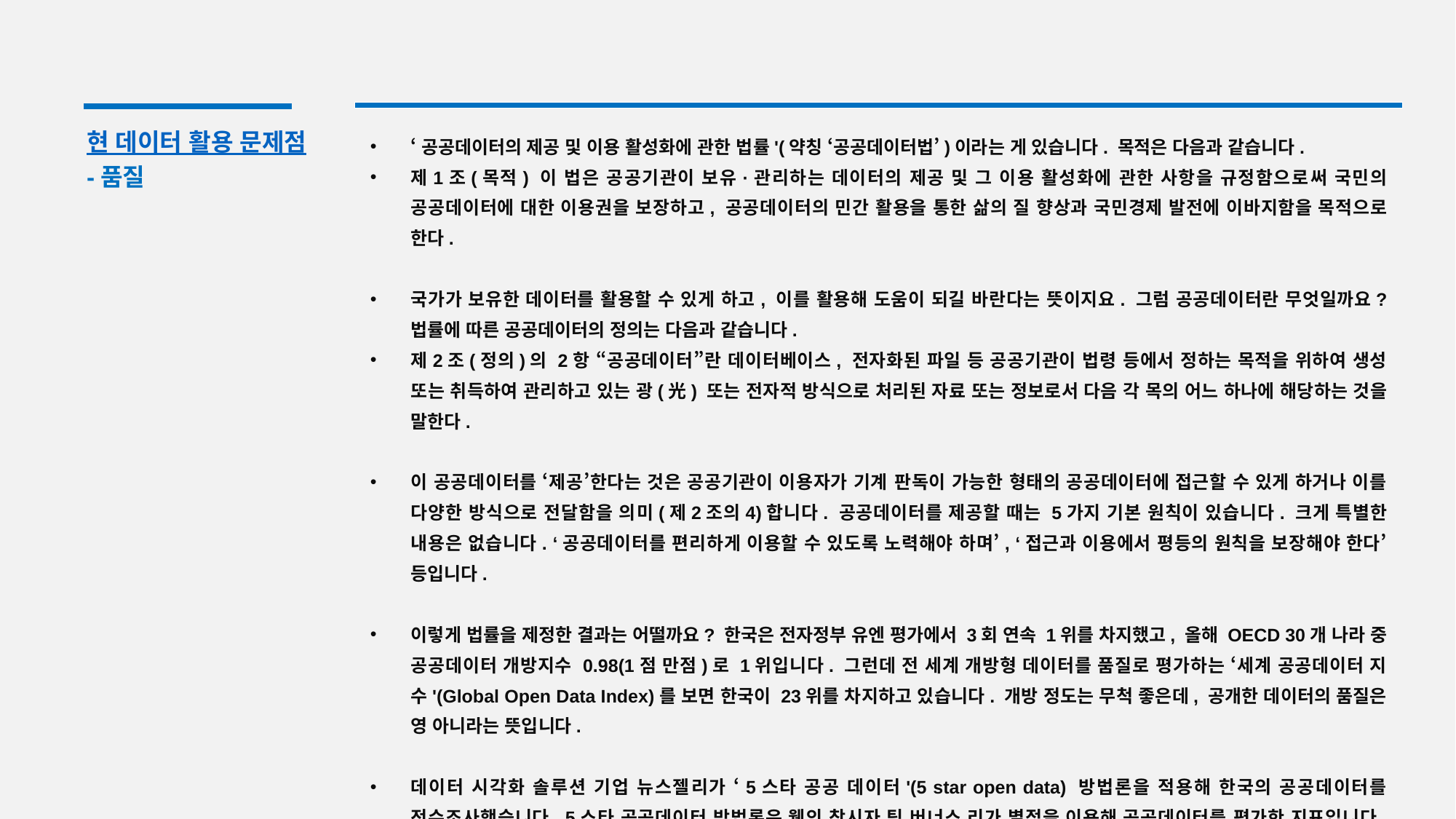

현 데이터 활용 문제점
-품질
‘공공데이터의 제공 및 이용 활성화에 관한 법률'(약칭 ‘공공데이터법’)이라는 게 있습니다. 목적은 다음과 같습니다.
제1조(목적) 이 법은 공공기관이 보유·관리하는 데이터의 제공 및 그 이용 활성화에 관한 사항을 규정함으로써 국민의 공공데이터에 대한 이용권을 보장하고, 공공데이터의 민간 활용을 통한 삶의 질 향상과 국민경제 발전에 이바지함을 목적으로 한다.

국가가 보유한 데이터를 활용할 수 있게 하고, 이를 활용해 도움이 되길 바란다는 뜻이지요. 그럼 공공데이터란 무엇일까요? 법률에 따른 공공데이터의 정의는 다음과 같습니다.
제2조(정의)의 2항 “공공데이터”란 데이터베이스, 전자화된 파일 등 공공기관이 법령 등에서 정하는 목적을 위하여 생성 또는 취득하여 관리하고 있는 광(光) 또는 전자적 방식으로 처리된 자료 또는 정보로서 다음 각 목의 어느 하나에 해당하는 것을 말한다.

이 공공데이터를 ‘제공’한다는 것은 공공기관이 이용자가 기계 판독이 가능한 형태의 공공데이터에 접근할 수 있게 하거나 이를 다양한 방식으로 전달함을 의미(제2조의4)합니다. 공공데이터를 제공할 때는 5가지 기본 원칙이 있습니다. 크게 특별한 내용은 없습니다. ‘공공데이터를 편리하게 이용할 수 있도록 노력해야 하며’, ‘접근과 이용에서 평등의 원칙을 보장해야 한다’ 등입니다.

이렇게 법률을 제정한 결과는 어떨까요? 한국은 전자정부 유엔 평가에서 3회 연속 1위를 차지했고, 올해 OECD 30개 나라 중 공공데이터 개방지수 0.98(1점 만점)로 1위입니다. 그런데 전 세계 개방형 데이터를 품질로 평가하는 ‘세계 공공데이터 지수'(Global Open Data Index)를 보면 한국이 23위를 차지하고 있습니다. 개방 정도는 무척 좋은데, 공개한 데이터의 품질은 영 아니라는 뜻입니다.

데이터 시각화 솔루션 기업 뉴스젤리가 ‘5스타 공공 데이터'(5 star open data) 방법론을 적용해 한국의 공공데이터를 전수조사했습니다. 5스타 공공데이터 방법론은 웹의 창시자 팀 버너스 리가 별점을 이용해 공공데이터를 평가한 지표입니다. 데이터를 분석한 결과, 실제로 공개된 공공데이터의 사용 용이성이 많이 떨어지는 것으로 나타났습니다. 전반적으로는 공급자 중심의 사고가 나타났습니다. 전수조사에 사용한 기준은 다음과 같습니다. 별점 평균이 동일한 기관은 데이터세트 개수로 차등화했습니다.